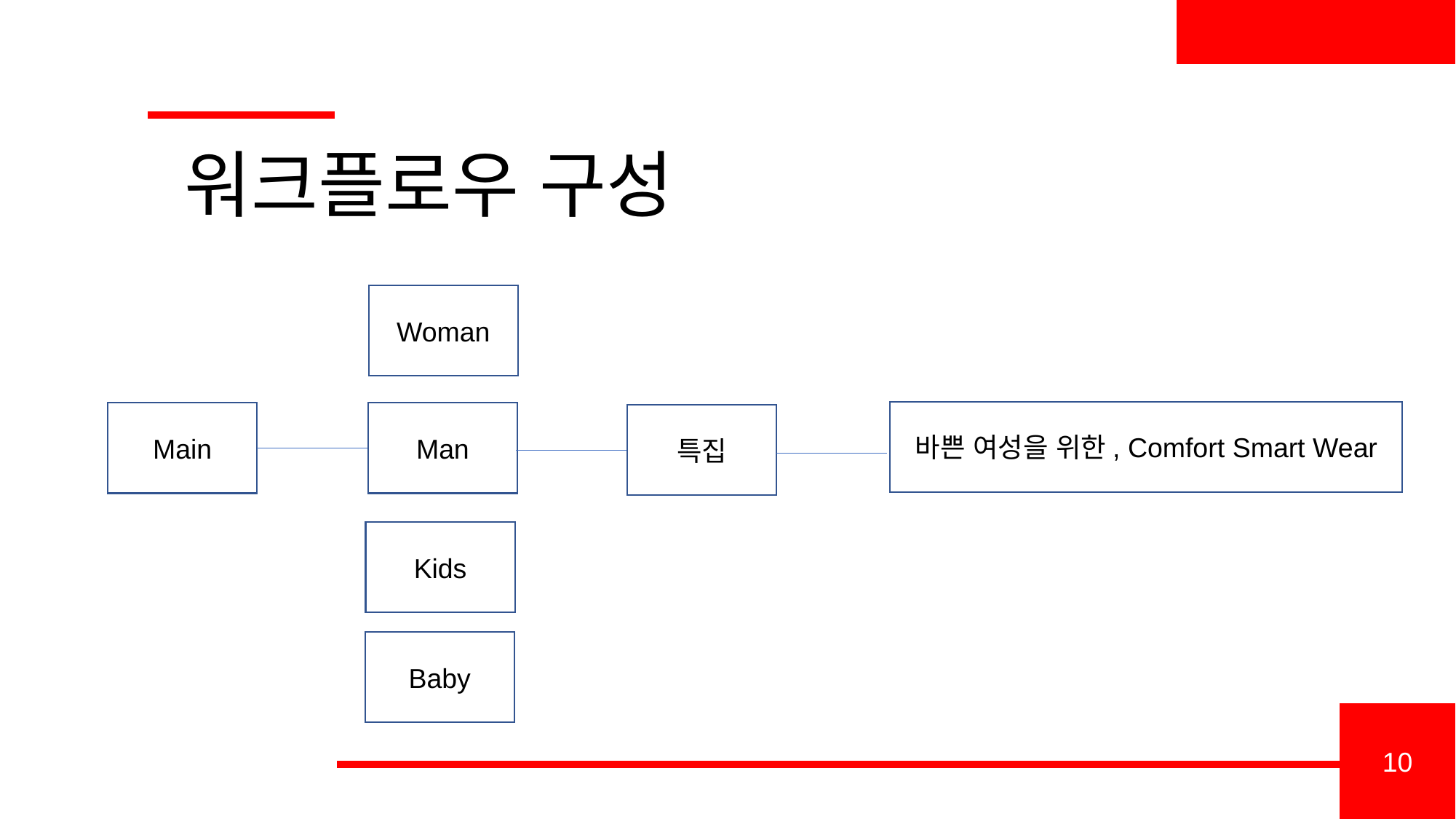

워크플로우 구성
Woman
바쁜 여성을 위한, Comfort Smart Wear
Main
Man
특집
Kids
Baby
10